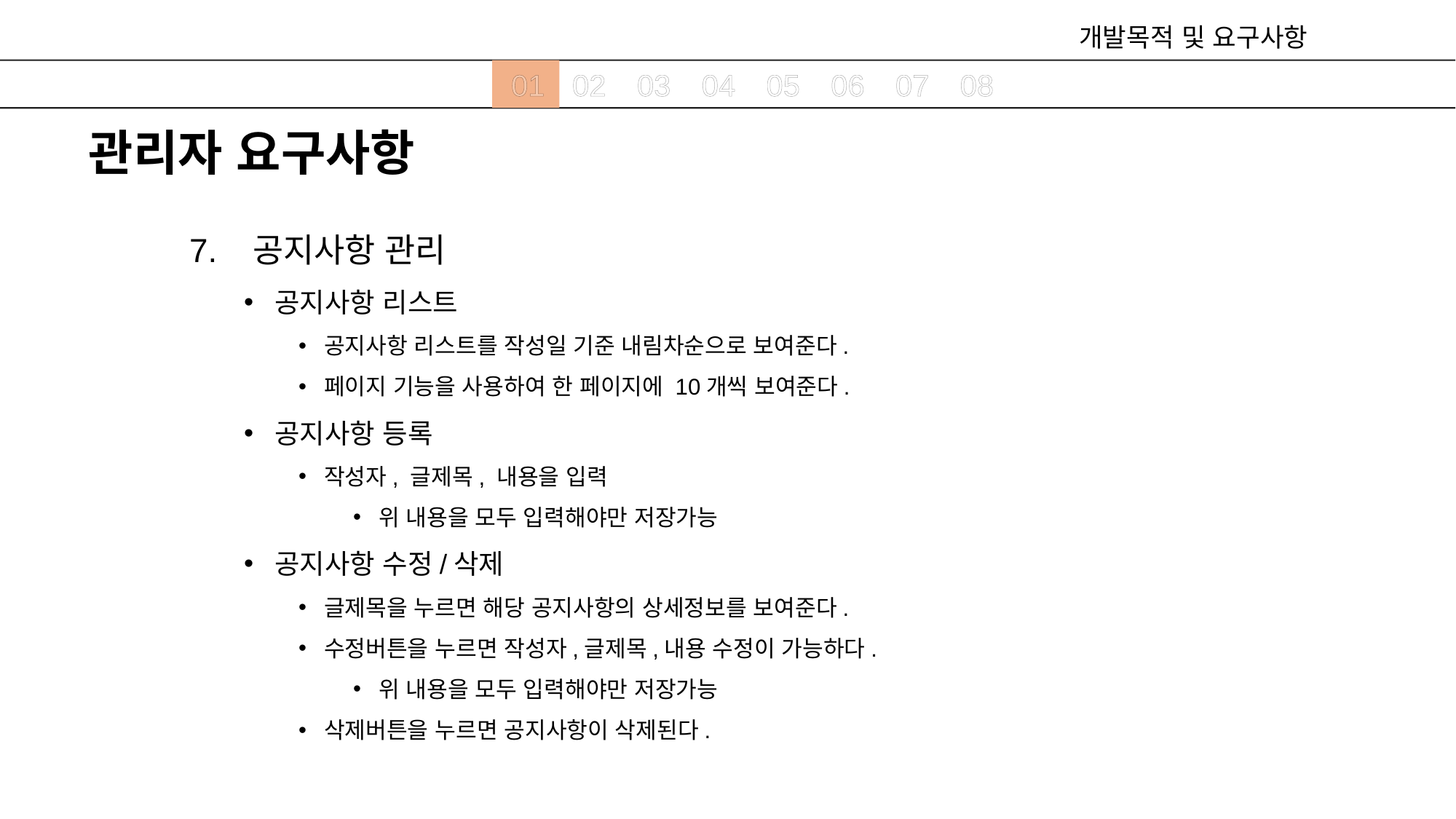

개발목적 및 요구사항

01
02
03
04
05
06
07
08
관리자 요구사항
7.   공지사항 관리
공지사항 리스트
공지사항 리스트를 작성일 기준 내림차순으로 보여준다.
페이지 기능을 사용하여 한 페이지에 10개씩 보여준다.
공지사항 등록
작성자, 글제목, 내용을 입력
위 내용을 모두 입력해야만 저장가능
공지사항 수정/삭제
글제목을 누르면 해당 공지사항의 상세정보를 보여준다.
수정버튼을 누르면 작성자,글제목,내용 수정이 가능하다.
위 내용을 모두 입력해야만 저장가능
삭제버튼을 누르면 공지사항이 삭제된다.